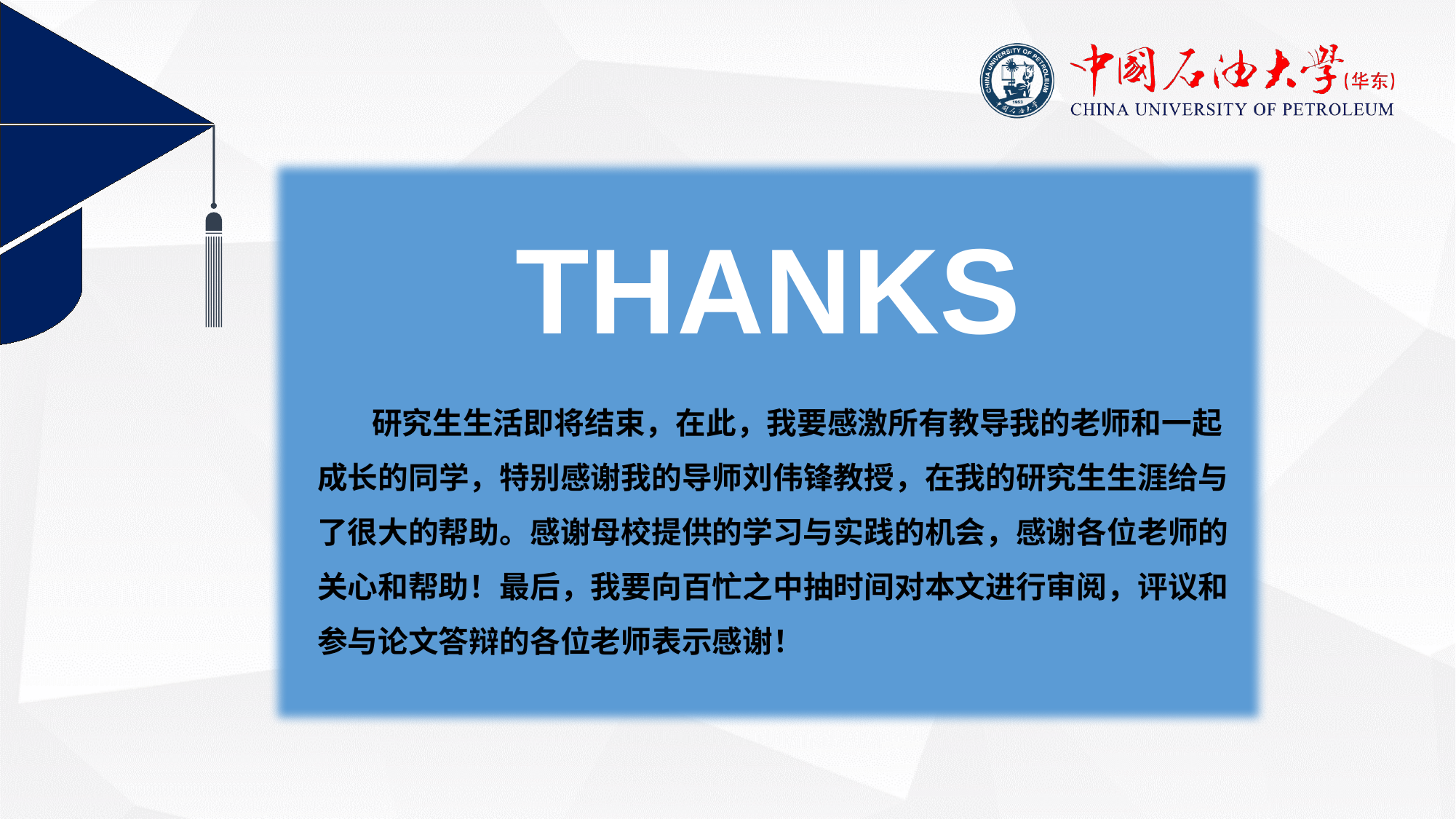

THANKS
研究生生活即将结束，在此，我要感激所有教导我的老师和一起成长的同学，特别感谢我的导师刘伟锋教授，在我的研究生生涯给与了很大的帮助。感谢母校提供的学习与实践的机会，感谢各位老师的关心和帮助！最后，我要向百忙之中抽时间对本文进行审阅，评议和参与论文答辩的各位老师表示感谢！